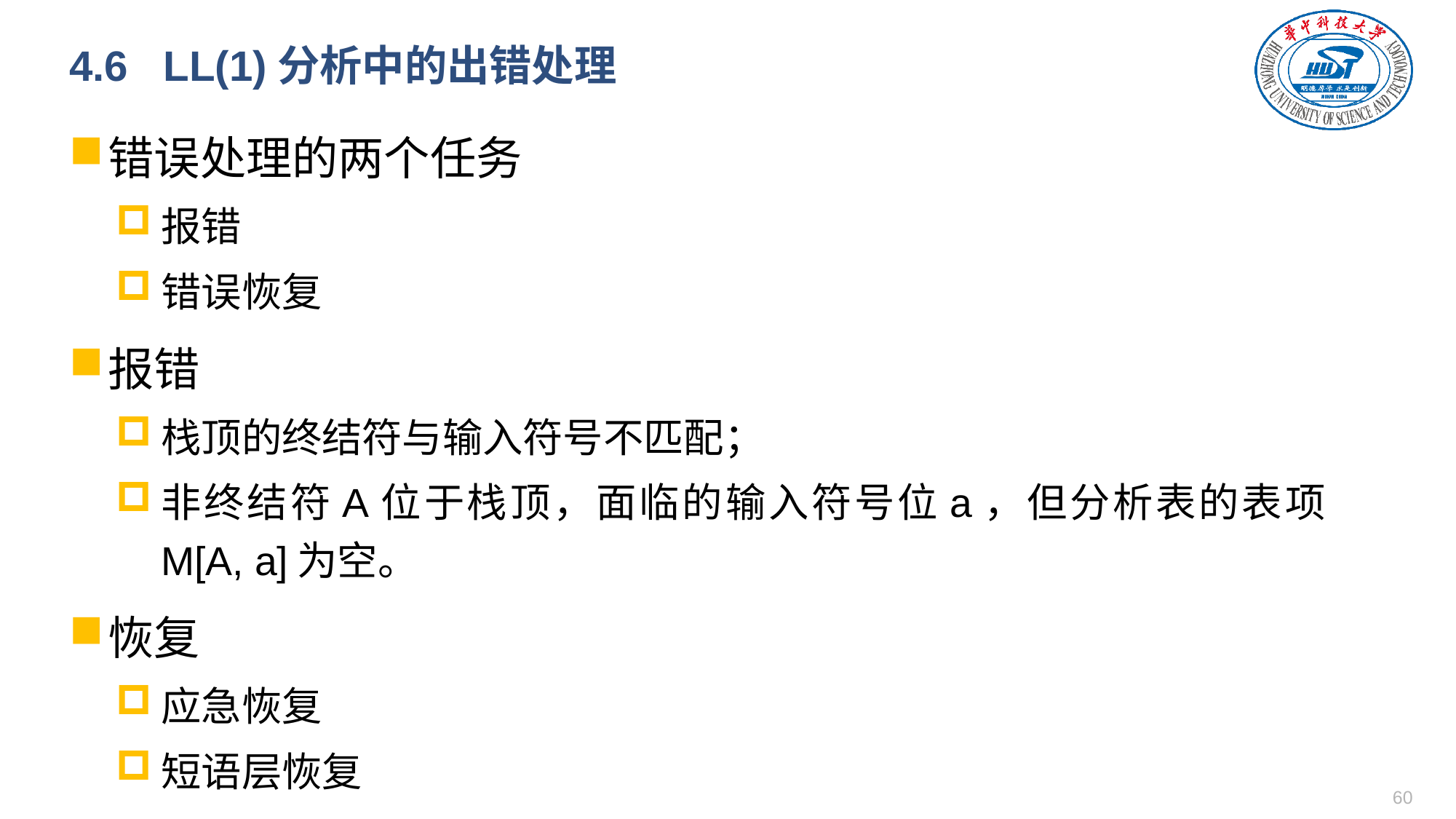

# 4.6   LL(1)分析中的出错处理
错误处理的两个任务
报错
错误恢复
报错
栈顶的终结符与输入符号不匹配；
非终结符A位于栈顶，面临的输入符号位a，但分析表的表项M[A, a]为空。
恢复
应急恢复
短语层恢复
60